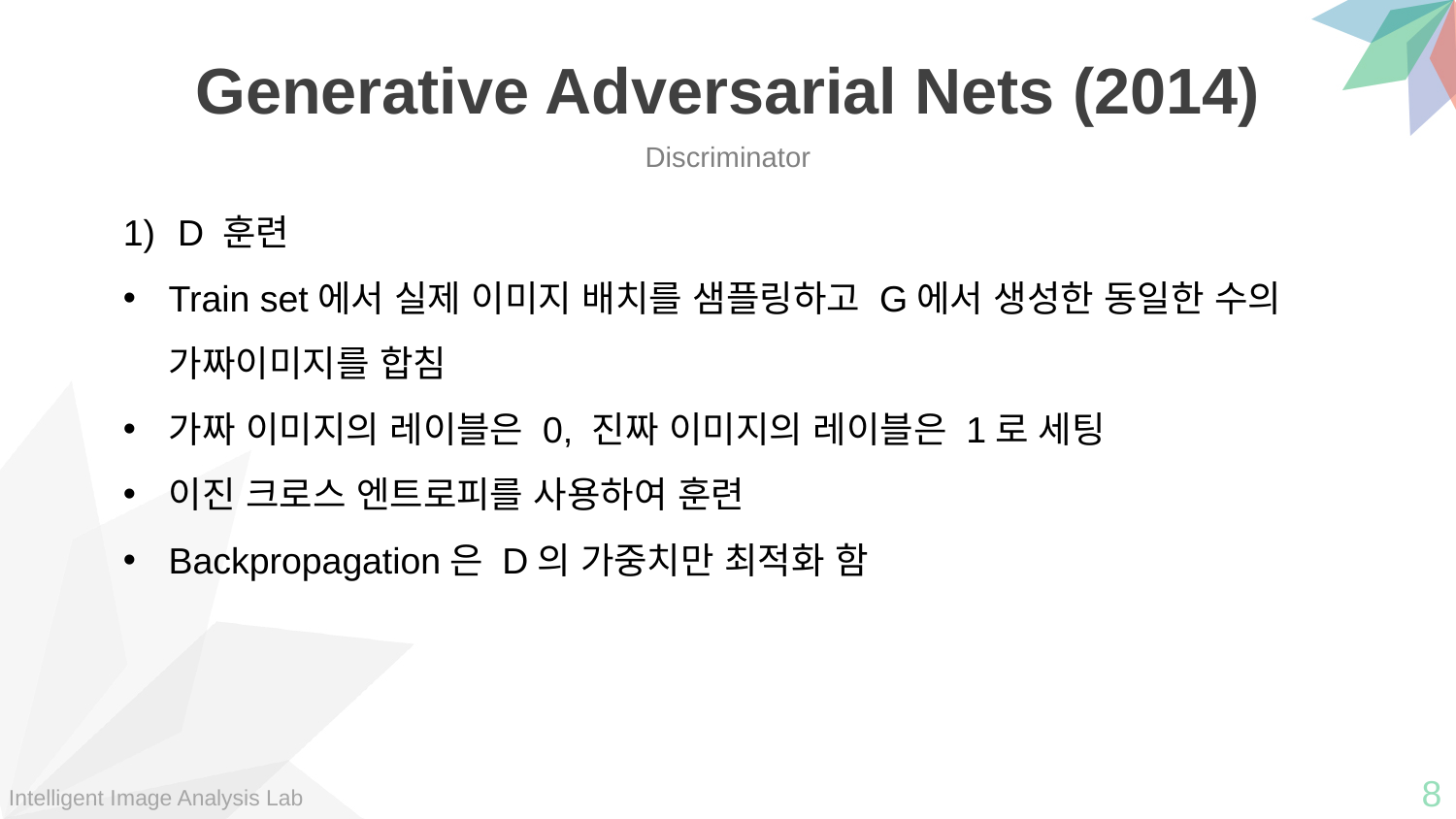

Generative Adversarial Nets (2014)
Discriminator
D 훈련
Train set에서 실제 이미지 배치를 샘플링하고 G에서 생성한 동일한 수의 가짜이미지를 합침
가짜 이미지의 레이블은 0, 진짜 이미지의 레이블은 1로 세팅
이진 크로스 엔트로피를 사용하여 훈련
Backpropagation은 D의 가중치만 최적화 함

8